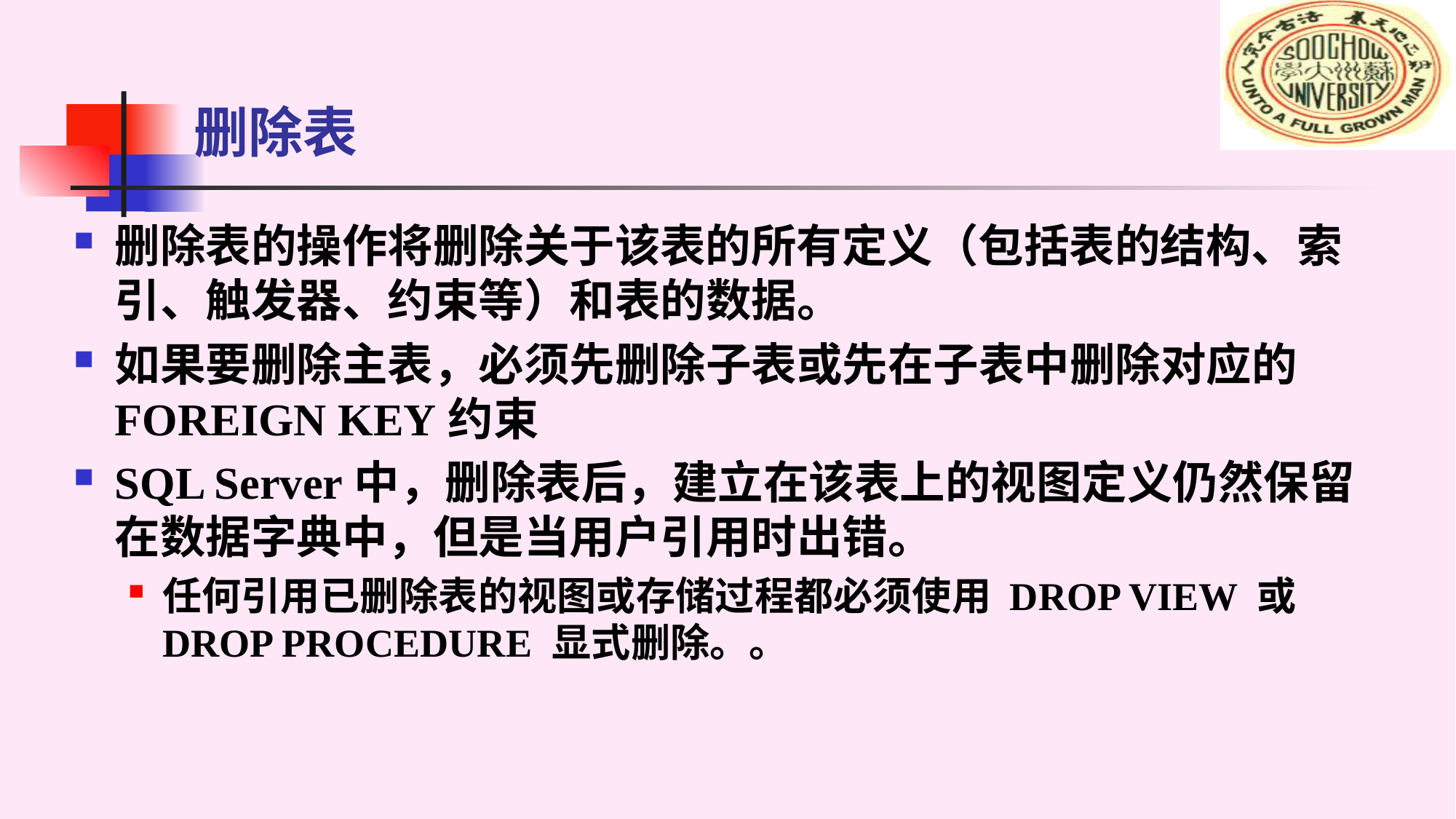

# 删除表
删除表的操作将删除关于该表的所有定义（包括表的结构、索引、触发器、约束等）和表的数据。
如果要删除主表，必须先删除子表或先在子表中删除对应的FOREIGN KEY约束
SQL Server中，删除表后，建立在该表上的视图定义仍然保留在数据字典中，但是当用户引用时出错。
任何引用已删除表的视图或存储过程都必须使用 DROP VIEW 或 DROP PROCEDURE 显式删除。。